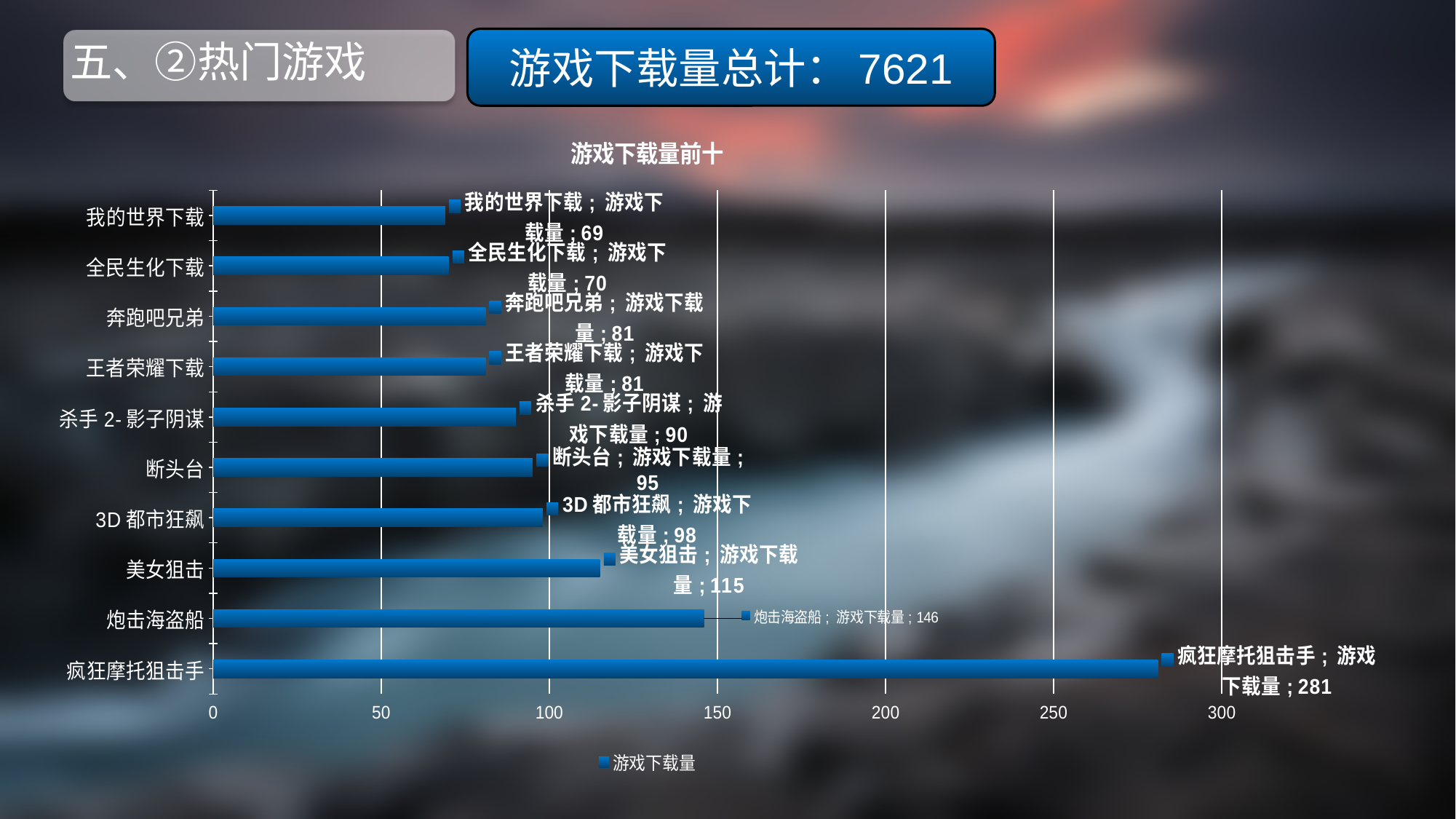

# 五、②热门游戏
游戏下载量总计：7621

### Chart: 游戏下载量前十

| Category | 游戏下载量 |
|---|---|
| 疯狂摩托狙击手 | 281.0 |
| 炮击海盗船 | 146.0 |
| 美女狙击 | 115.0 |
| 3D都市狂飙 | 98.0 |
| 断头台 | 95.0 |
| 杀手2-影子阴谋 | 90.0 |
| 王者荣耀下载 | 81.0 |
| 奔跑吧兄弟 | 81.0 |
| 全民生化下载 | 70.0 |
| 我的世界下载 | 69.0 |